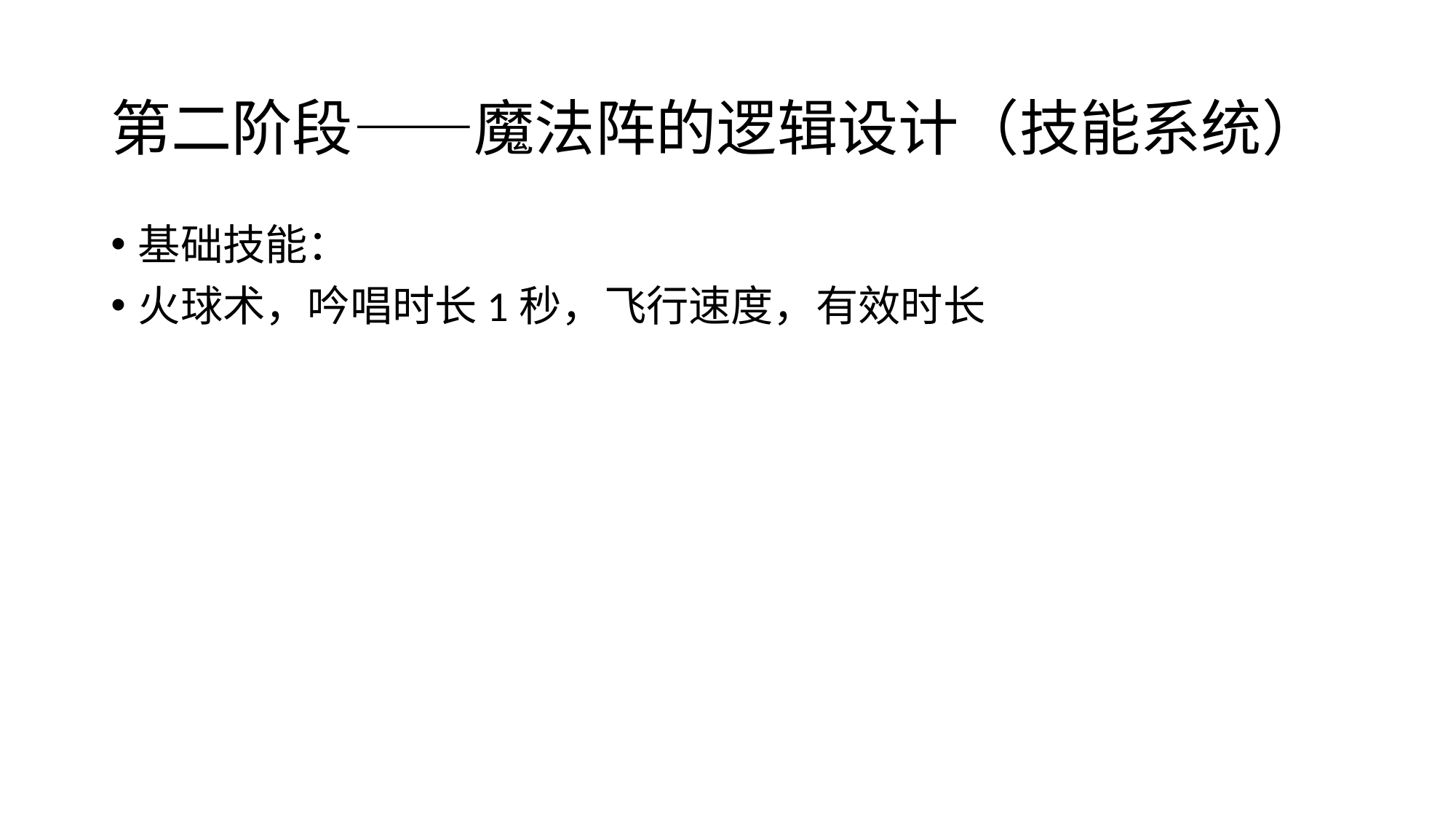

# 第二阶段——魔法阵的逻辑设计（技能系统）
基础技能：
火球术，吟唱时长1秒，飞行速度，有效时长